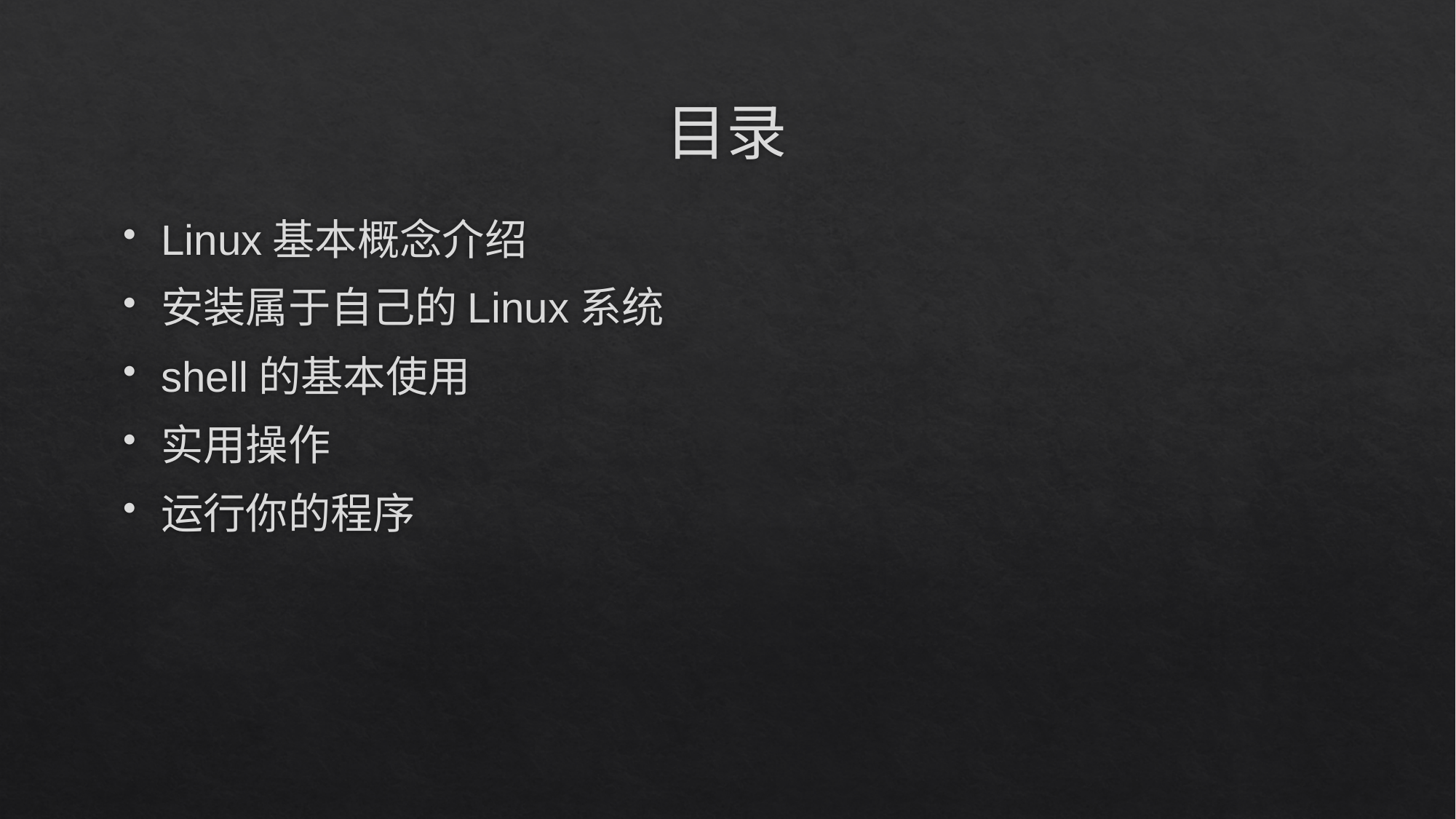

# 目录
Linux基本概念介绍
安装属于自己的Linux系统
shell的基本使用
实用操作
运行你的程序